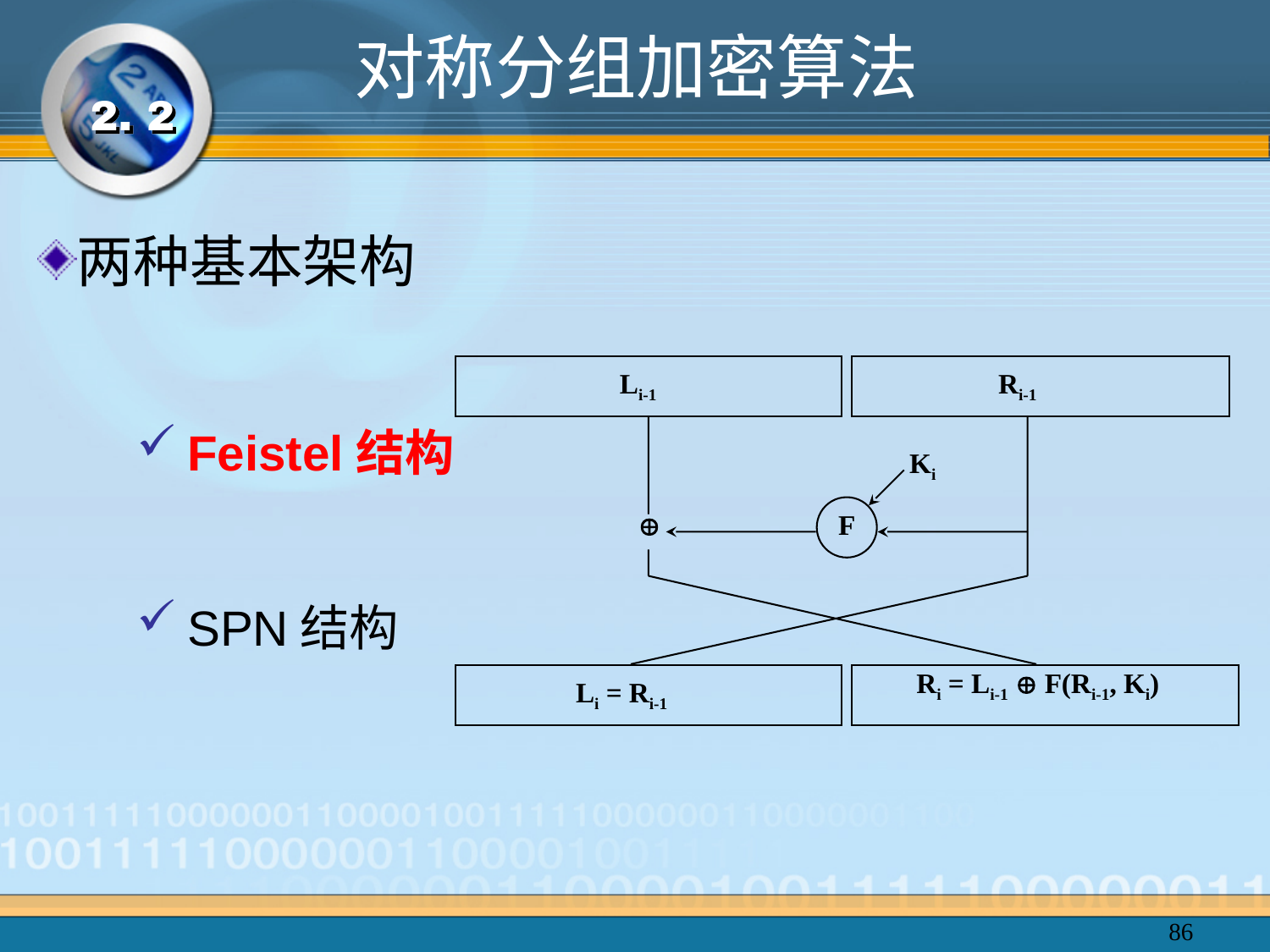

# 对称分组加密算法
2. 2
两种基本架构

Feistel结构

SPN结构

Li-1
Ri-1

Ki

F
⊕

        Ri = Li-1 ⊕ F(Ri-1, Ki)

Li = Ri-1
86